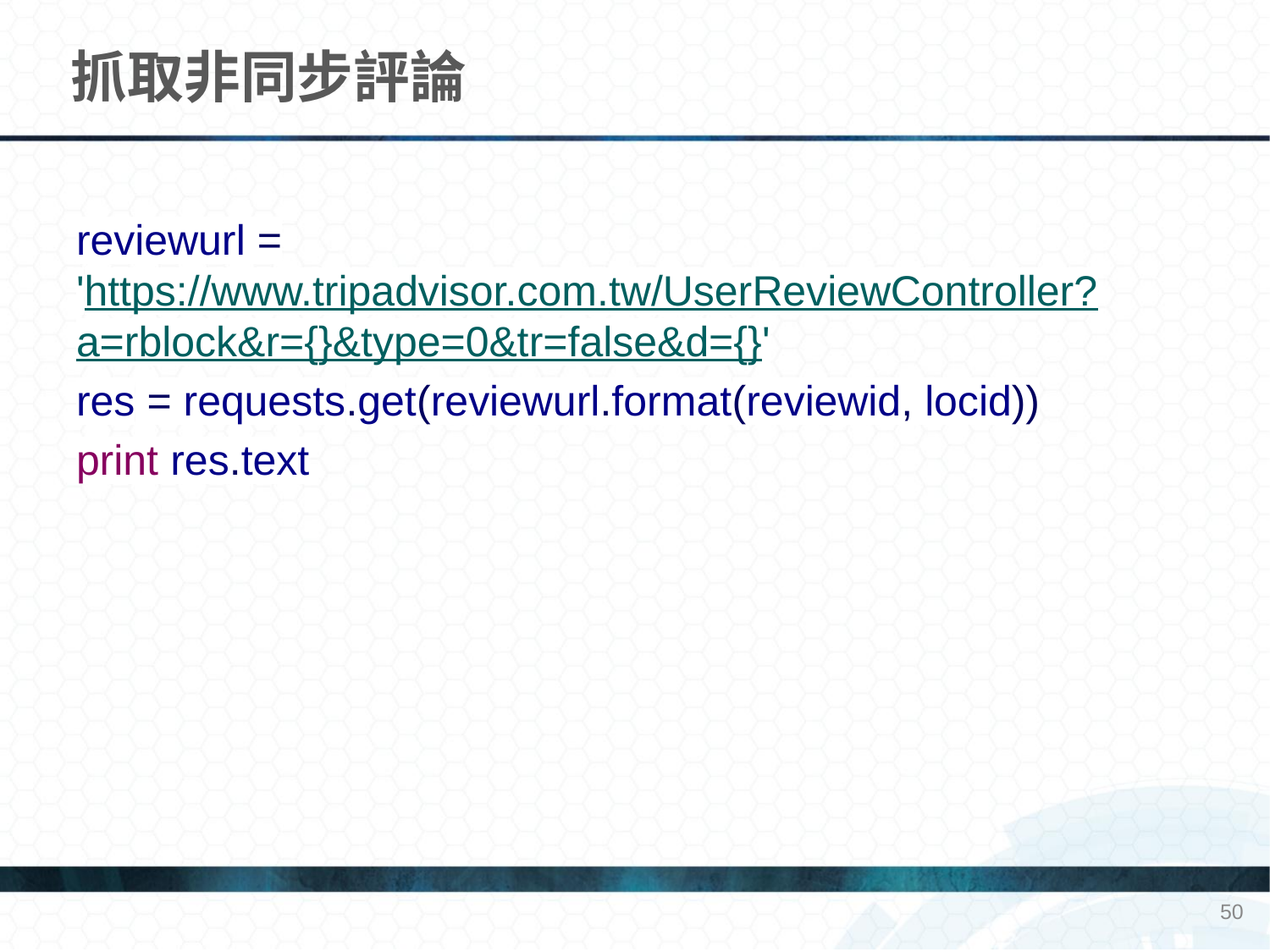

# 抓取非同步評論
reviewurl = 'https://www.tripadvisor.com.tw/UserReviewController?a=rblock&r={}&type=0&tr=false&d={}'
res = requests.get(reviewurl.format(reviewid, locid))
print res.text
50